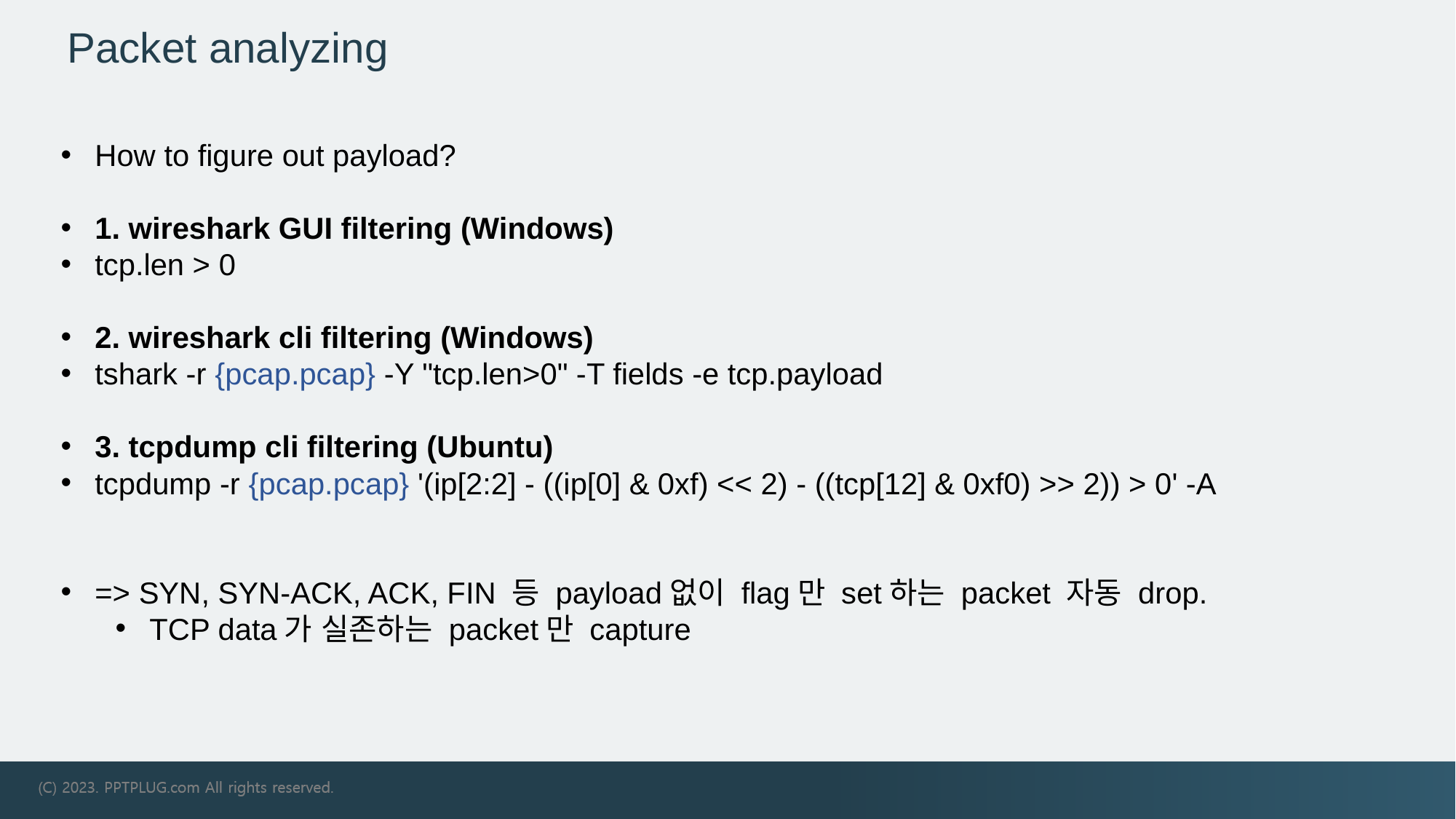

# Packet analyzing
How to figure out payload?

1. wireshark GUI filtering (Windows)
tcp.len > 0

2. wireshark cli filtering (Windows)
tshark -r {pcap.pcap} -Y "tcp.len>0" -T fields -e tcp.payload

3. tcpdump cli filtering (Ubuntu)
tcpdump -r {pcap.pcap} '(ip[2:2] - ((ip[0] & 0xf) << 2) - ((tcp[12] & 0xf0) >> 2)) > 0' -A

=> SYN, SYN-ACK, ACK, FIN 등 payload없이 flag만 set하는 packet 자동 drop.
TCP data가 실존하는 packet만 capture